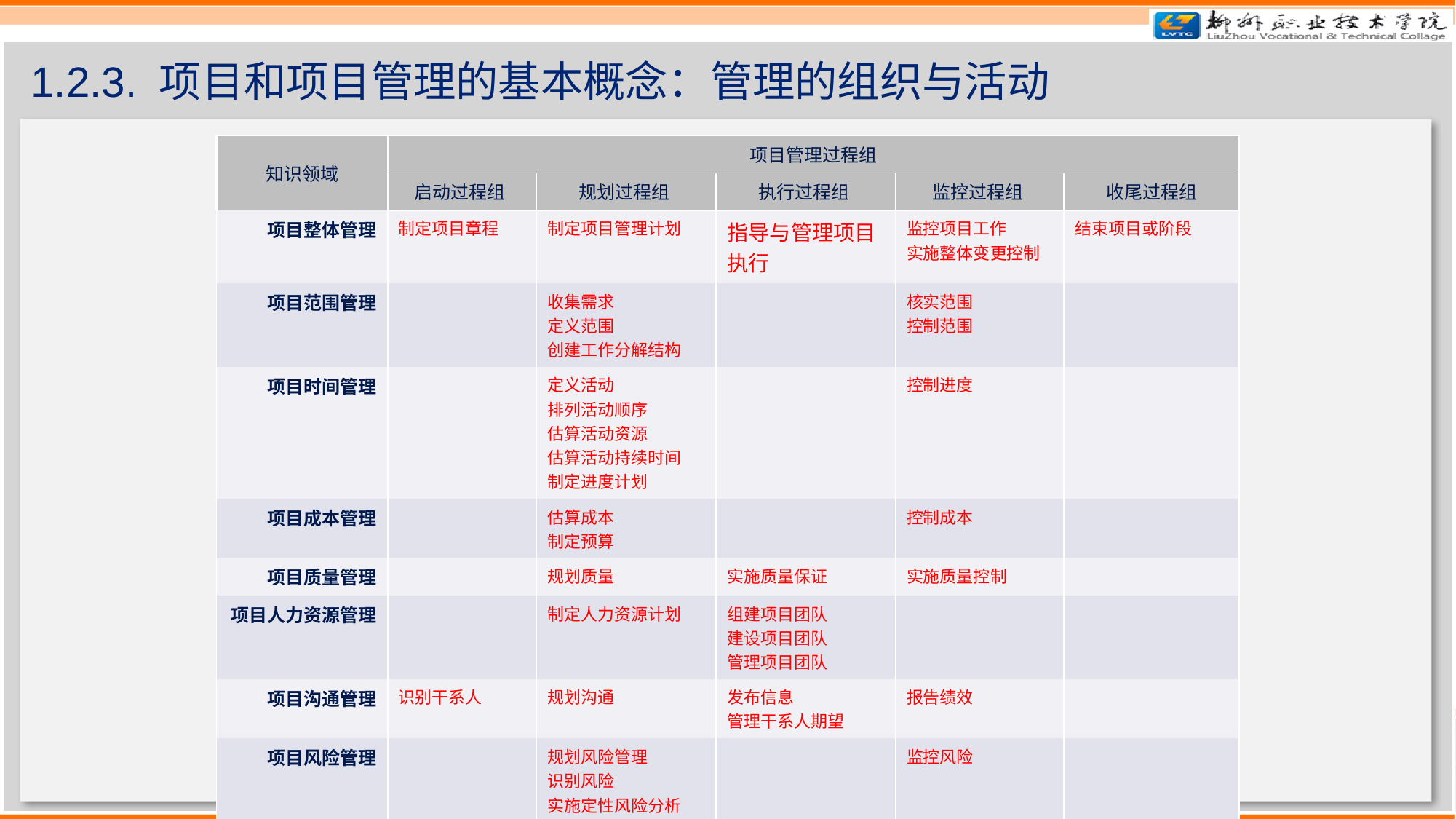

# 1.2.3. 项目和项目管理的基本概念：管理的组织与活动
| 知识领域 | 项目管理过程组 |  |  |  |  |
| --- | --- | --- | --- | --- | --- |
|  | 启动过程组 | 规划过程组 | 执行过程组 | 监控过程组 | 收尾过程组 |
| 项目整体管理 | 制定项目章程 | 制定项目管理计划 | 指导与管理项目执行 | 监控项目工作 实施整体变更控制 | 结束项目或阶段 |
| 项目范围管理 |  | 收集需求 定义范围 创建工作分解结构 |  | 核实范围 控制范围 |  |
| 项目时间管理 |  | 定义活动 排列活动顺序 估算活动资源 估算活动持续时间 制定进度计划 |  | 控制进度 |  |
| 项目成本管理 |  | 估算成本 制定预算 |  | 控制成本 |  |
| 项目质量管理 |  | 规划质量 | 实施质量保证 | 实施质量控制 |  |
| 项目人力资源管理 |  | 制定人力资源计划 | 组建项目团队 建设项目团队 管理项目团队 |  |  |
| 项目沟通管理 | 识别干系人 | 规划沟通 | 发布信息 管理干系人期望 | 报告绩效 |  |
| 项目风险管理 |  | 规划风险管理 识别风险 实施定性风险分析 实施定量风险分析 规划风险应对 |  | 监控风险 |  |
| 项目采购管理 |  | 规划采购 | 实施采购 | 管理采购 | 结束采购 |